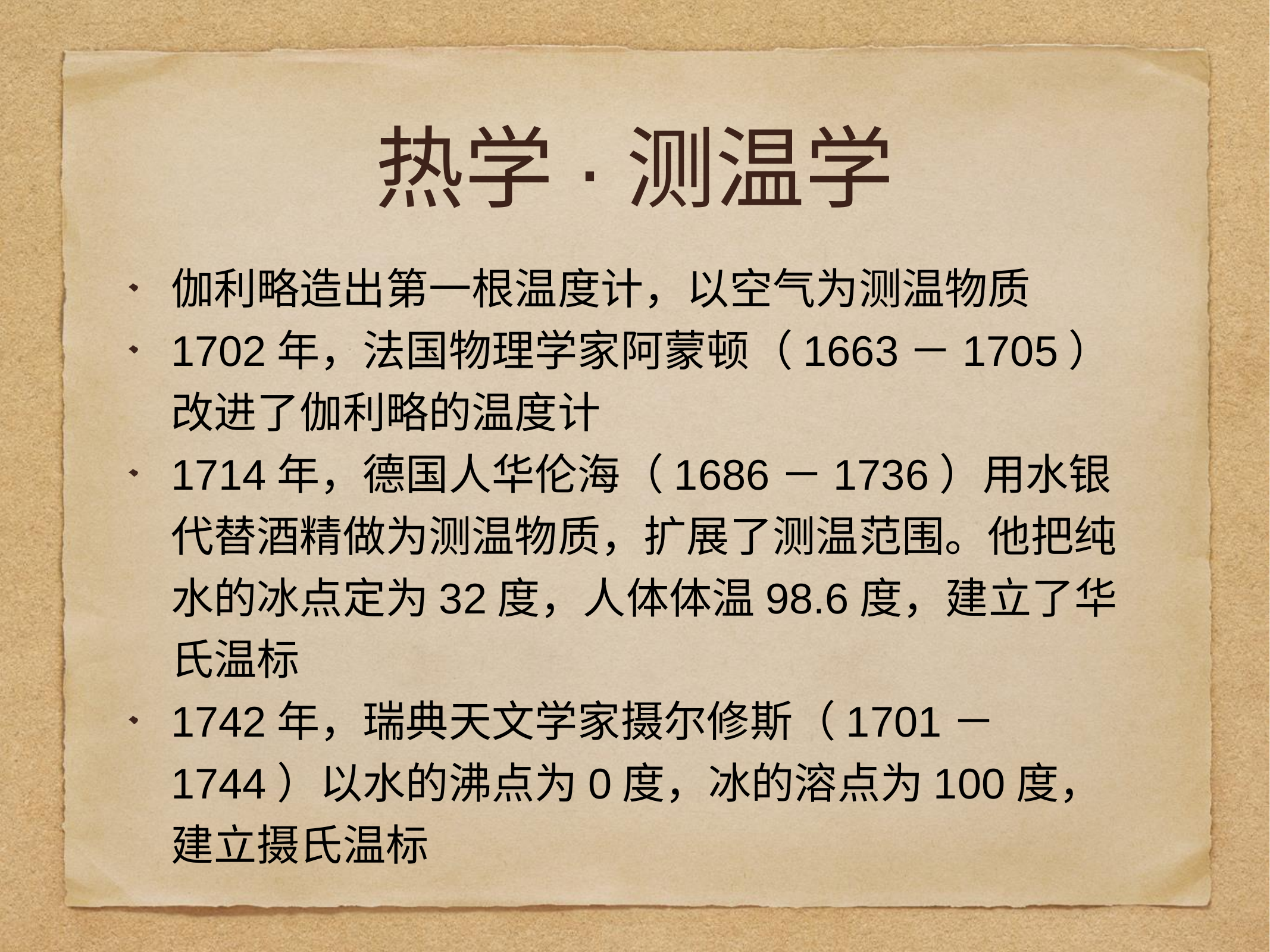

# 热学·测温学
伽利略造出第一根温度计，以空气为测温物质
1702年，法国物理学家阿蒙顿（1663－1705）改进了伽利略的温度计
1714年，德国人华伦海（1686－1736）用水银代替酒精做为测温物质，扩展了测温范围。他把纯水的冰点定为32度，人体体温98.6度，建立了华氏温标
1742年，瑞典天文学家摄尔修斯（1701－1744）以水的沸点为0度，冰的溶点为100度，建立摄氏温标